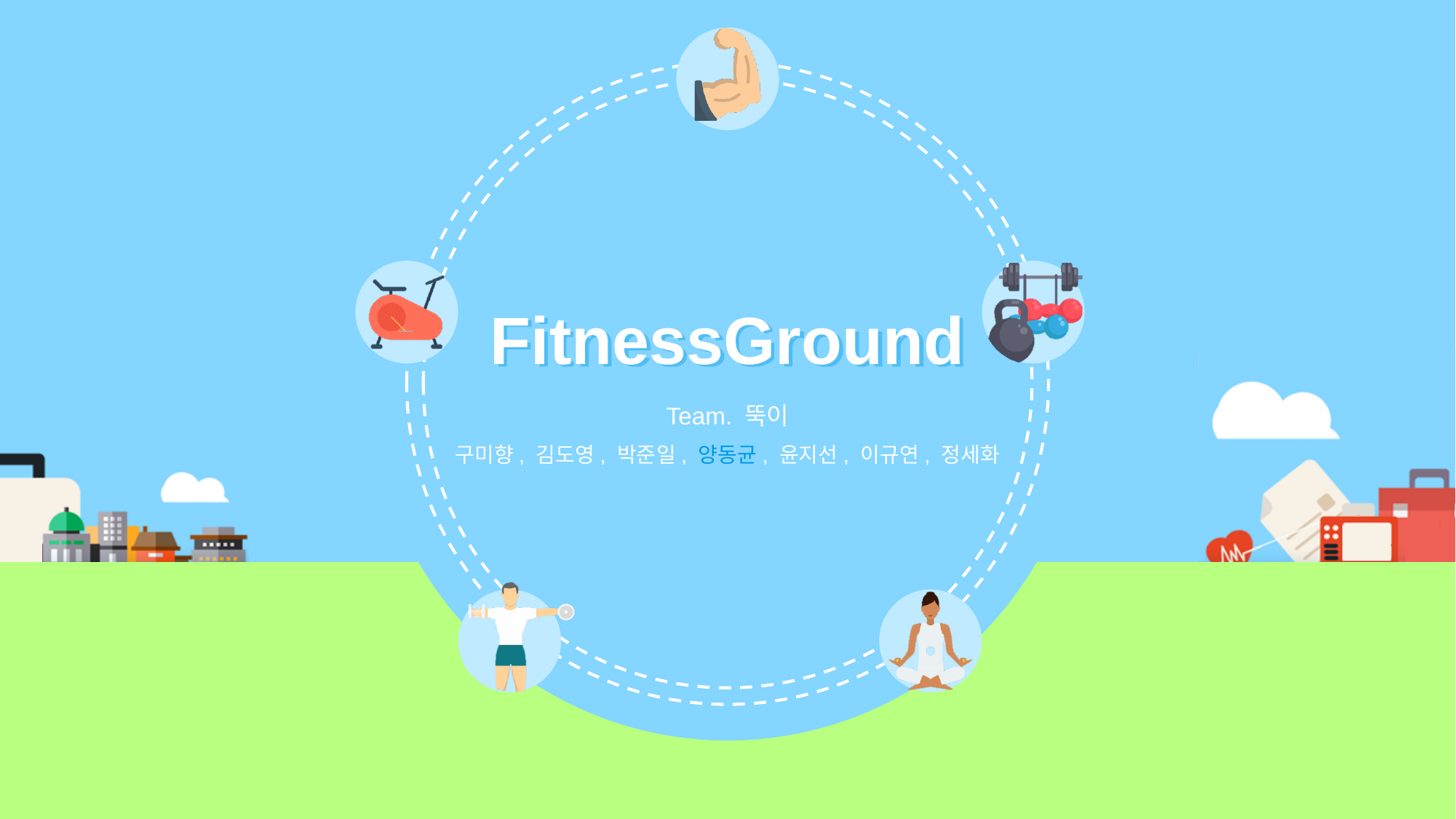

FitnessGround
Team. 뚝이
구미향, 김도영, 박준일, 양동균, 윤지선, 이규연, 정세화